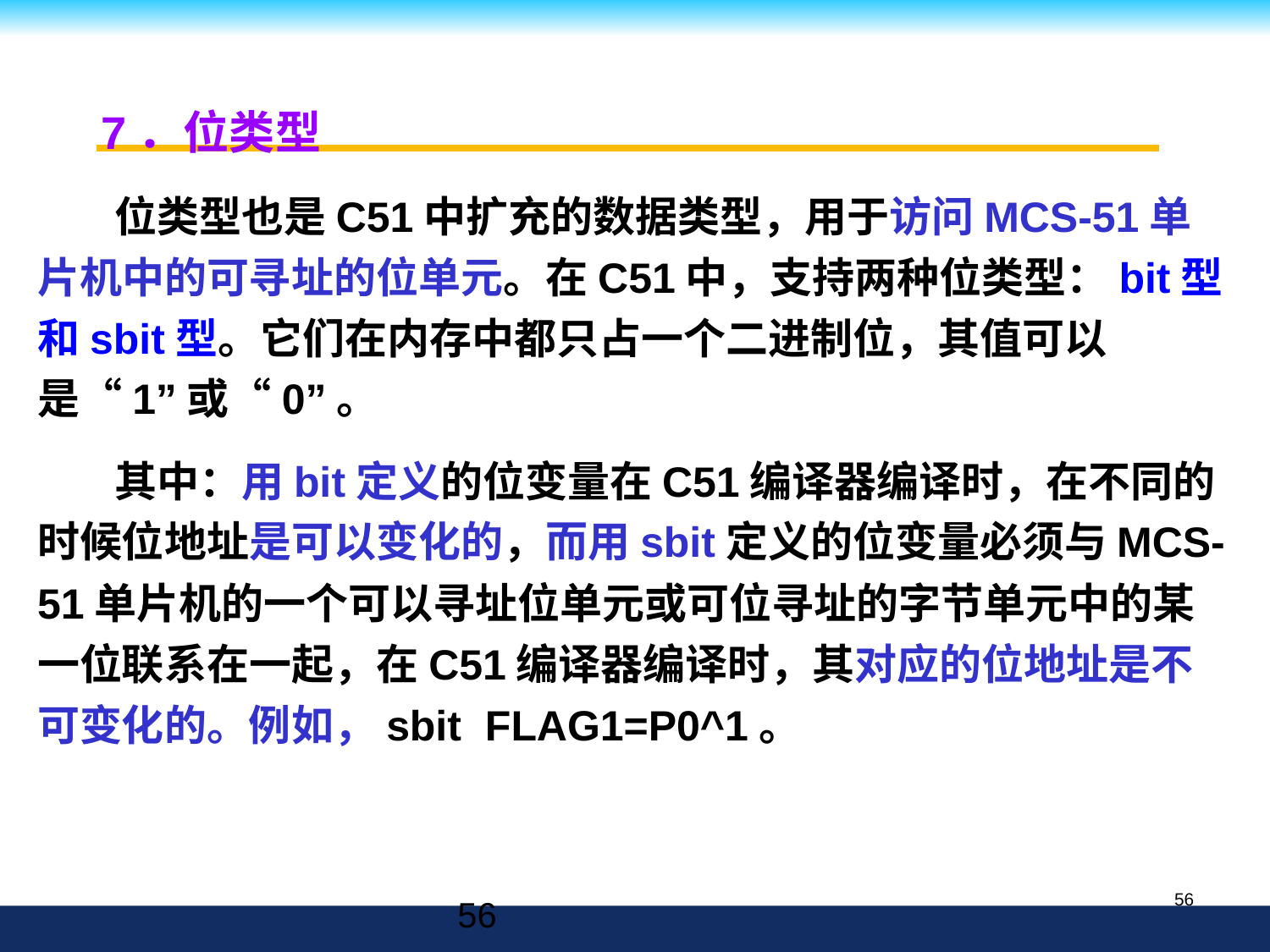

7．位类型
       位类型也是C51中扩充的数据类型，用于访问MCS-51单片机中的可寻址的位单元。在C51中，支持两种位类型：bit型和sbit型。它们在内存中都只占一个二进制位，其值可以是“1”或“0”。
       其中：用bit定义的位变量在C51编译器编译时，在不同的时候位地址是可以变化的，而用sbit定义的位变量必须与MCS-51单片机的一个可以寻址位单元或可位寻址的字节单元中的某一位联系在一起，在C51编译器编译时，其对应的位地址是不可变化的。例如，sbit  FLAG1=P0^1。
56
56